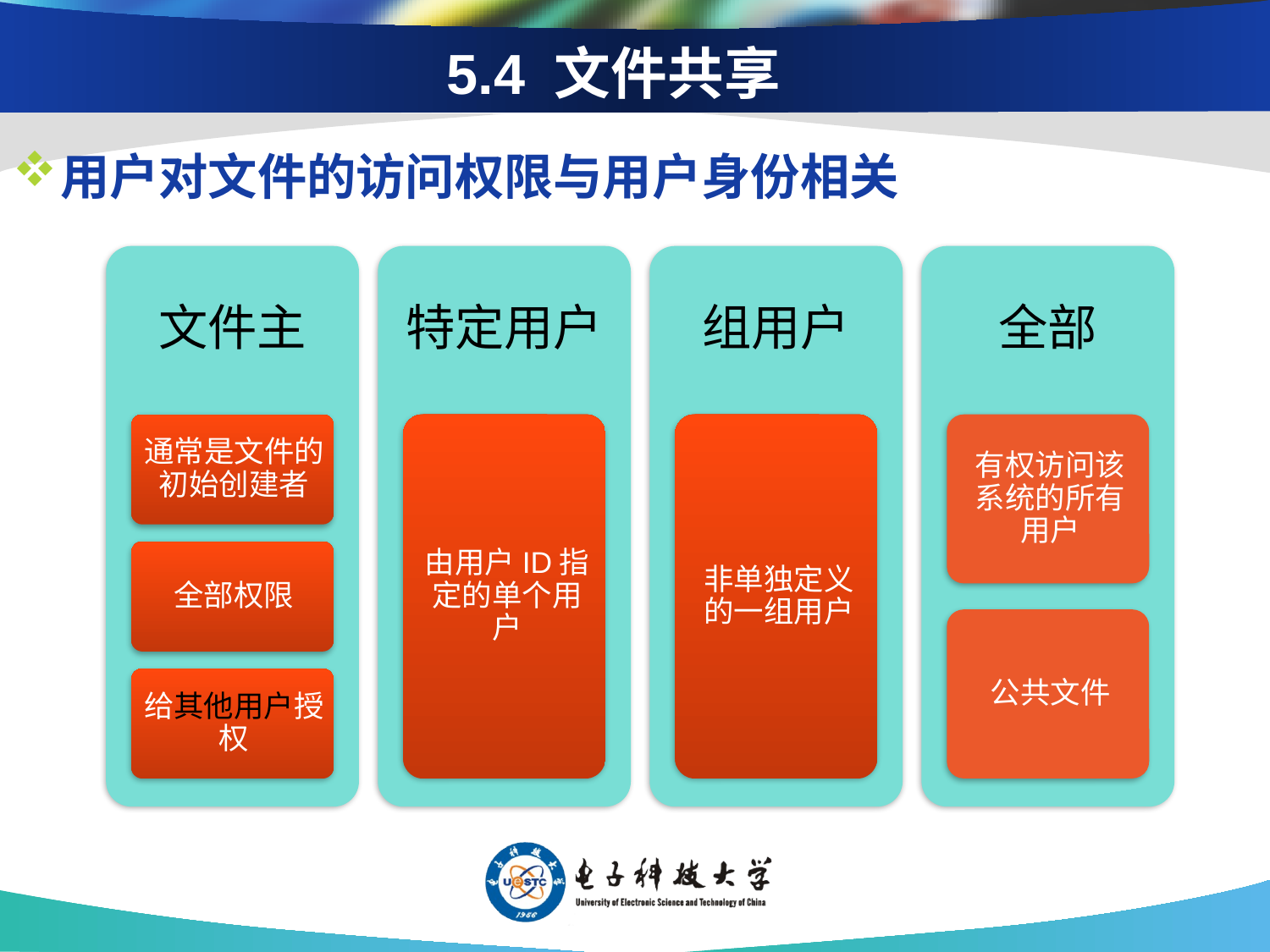

5.4 文件共享
用户对文件的访问权限与用户身份相关

文件主
通常是文件的初始创建者
全部权限
给其他用户授权
特定用户
由用户ID指定的单个用户
组用户
非单独定义的一组用户
全部
有权访问该系统的所有用户
公共文件